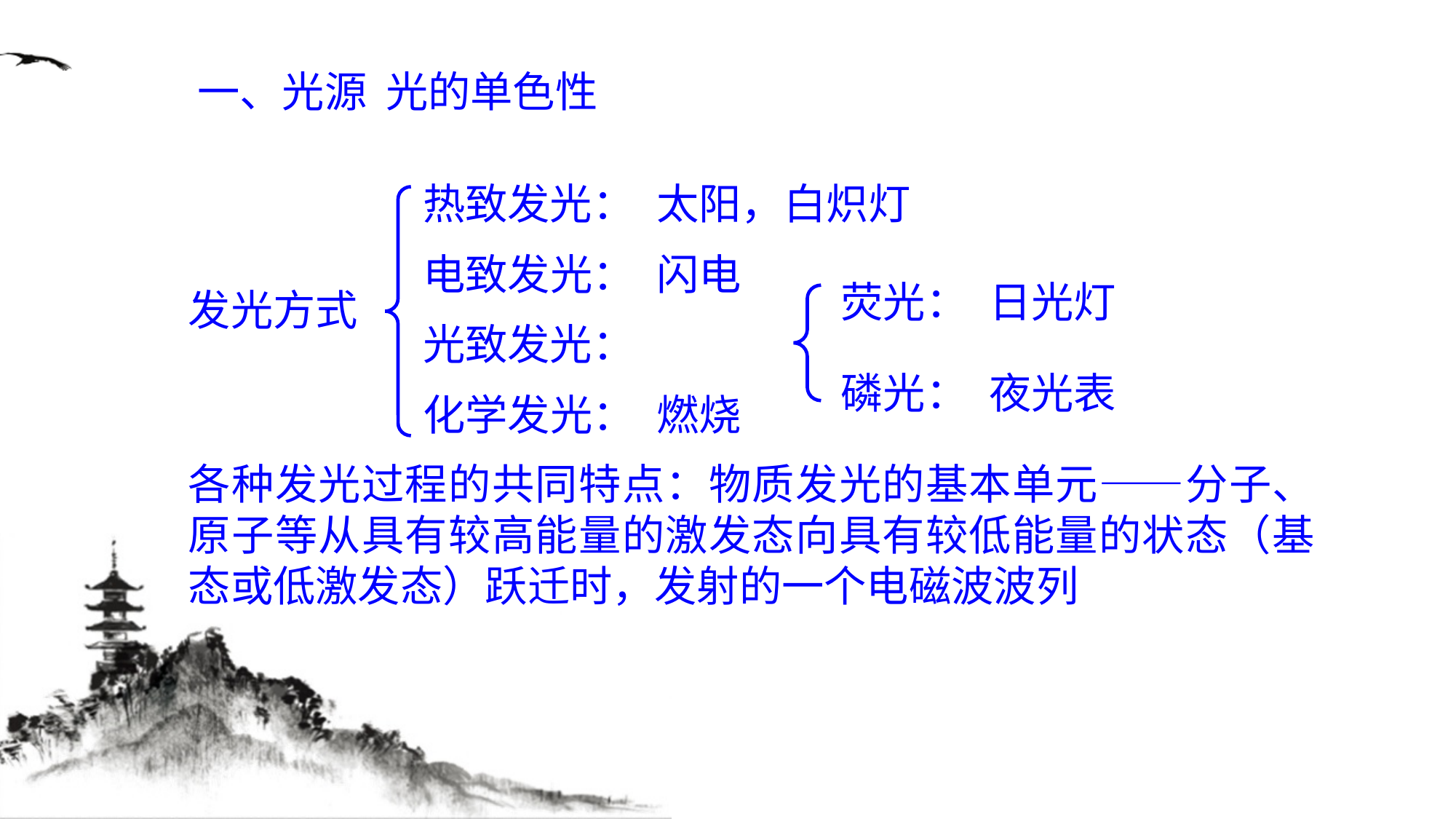

一、光源  光的单色性
热致发光：
太阳，白炽灯

电致发光：
闪电
荧光：
日光灯
发光方式

光致发光：
磷光：
夜光表
化学发光：
燃烧
各种发光过程的共同特点：物质发光的基本单元——分子、原子等从具有较高能量的激发态向具有较低能量的状态（基态或低激发态）跃迁时，发射的一个电磁波波列